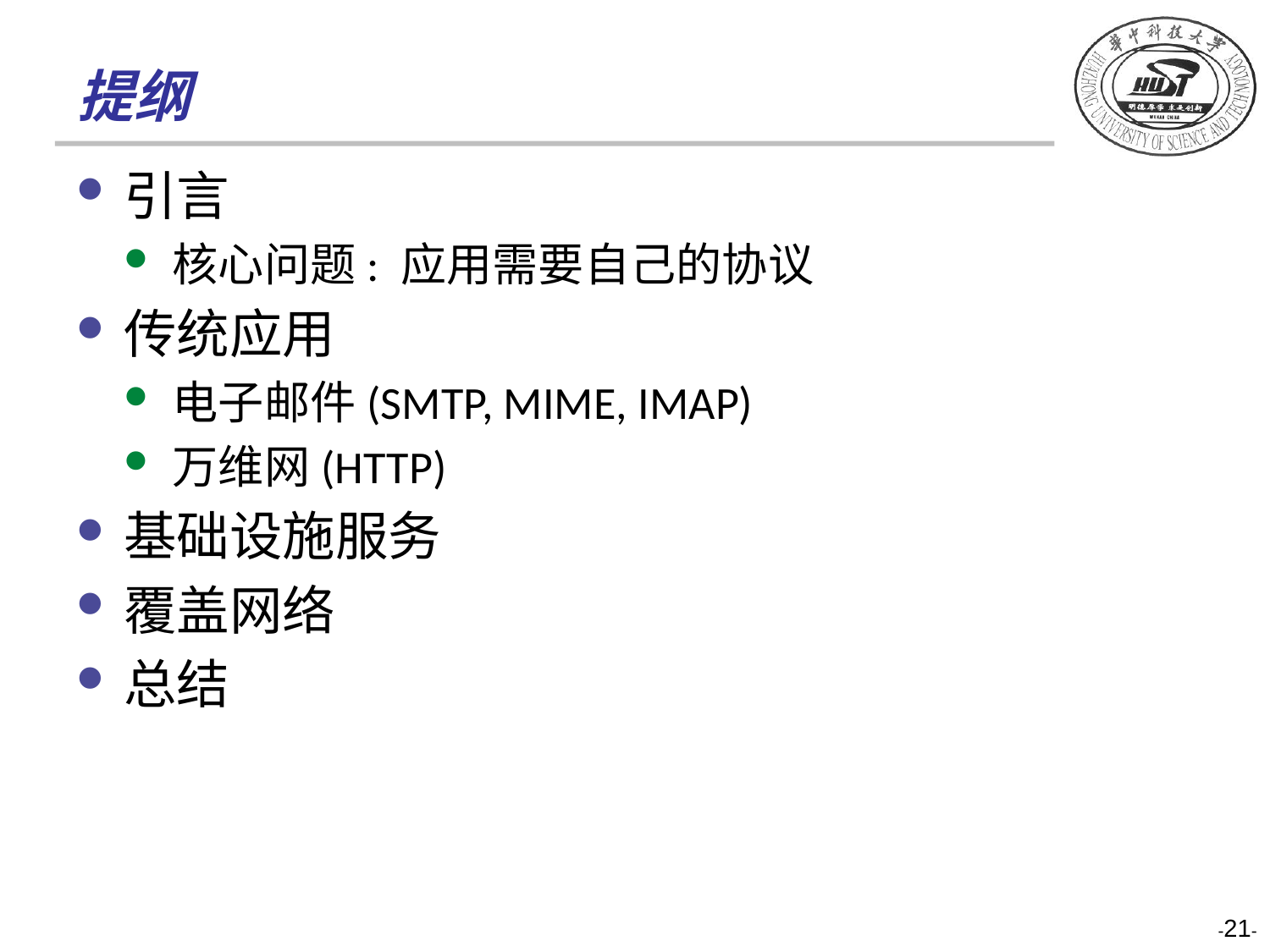

# 提纲
引言
核心问题: 应用需要自己的协议
传统应用
电子邮件(SMTP, MIME, IMAP)
万维网(HTTP)
基础设施服务
覆盖网络
总结
-21-